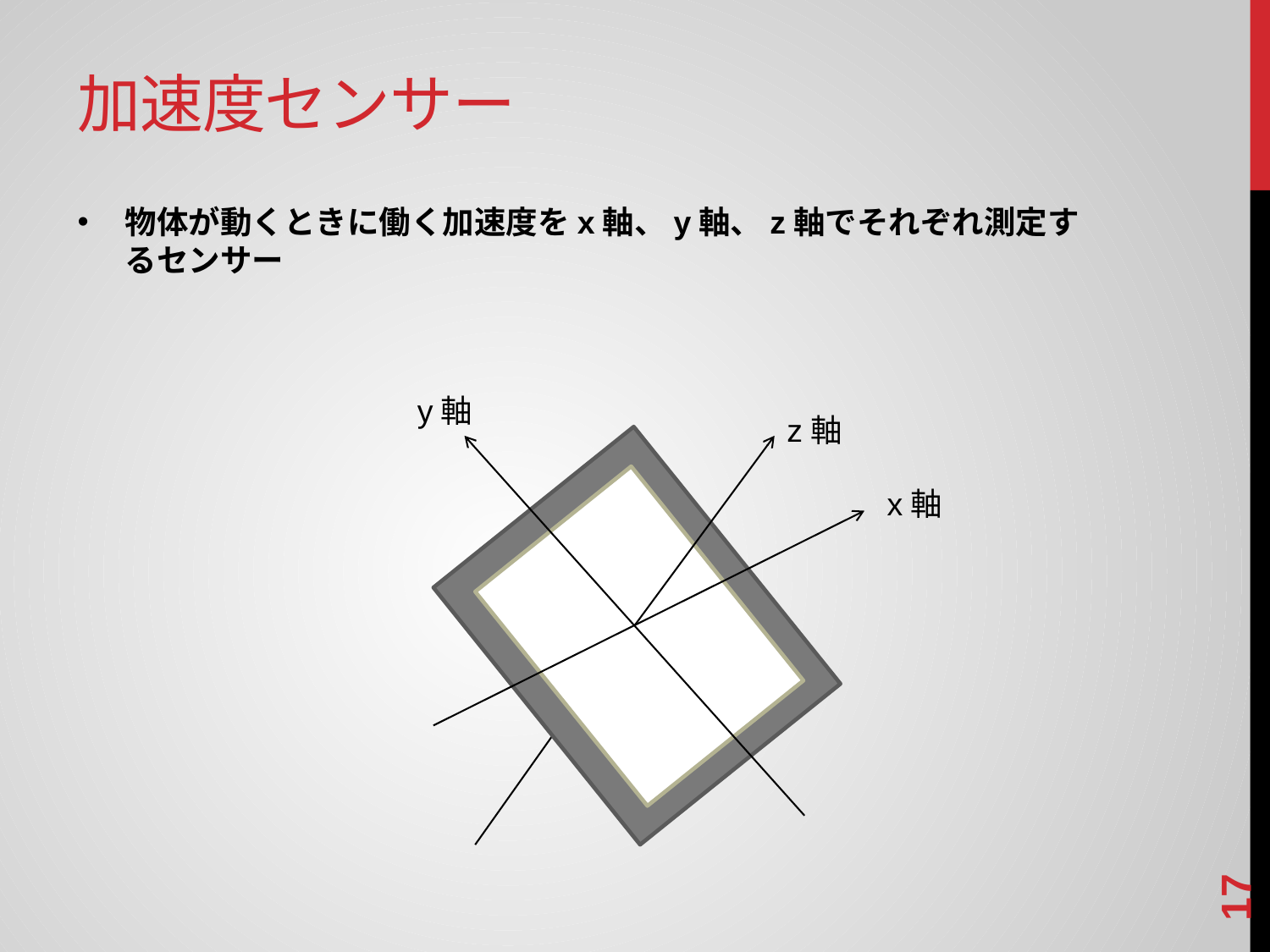

# 加速度センサー
物体が動くときに働く加速度をx軸、y軸、z軸でそれぞれ測定するセンサー

y軸
z軸

x軸
17